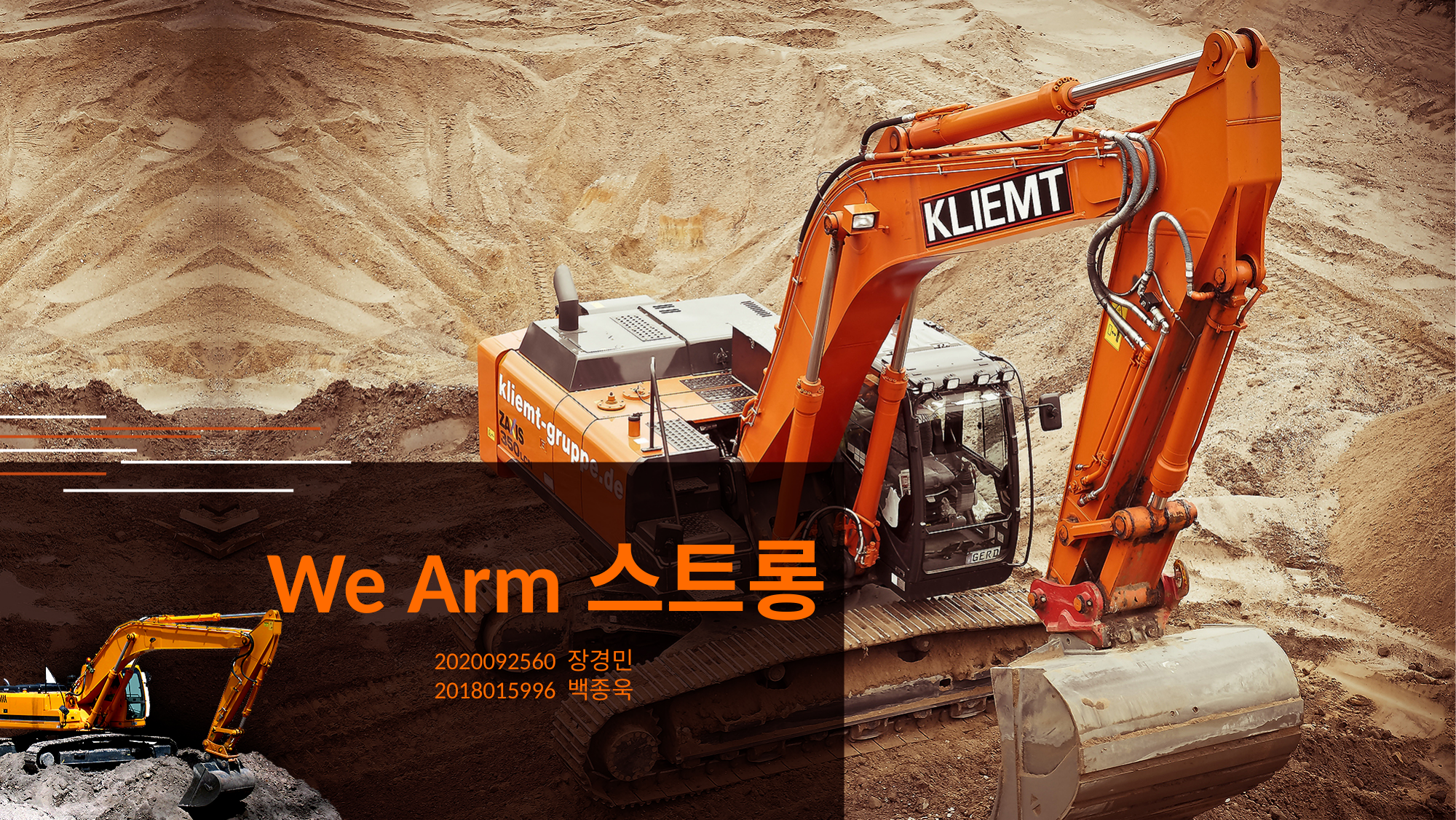

# We Arm스트롱
2020092560 장경민
2018015996 백종욱